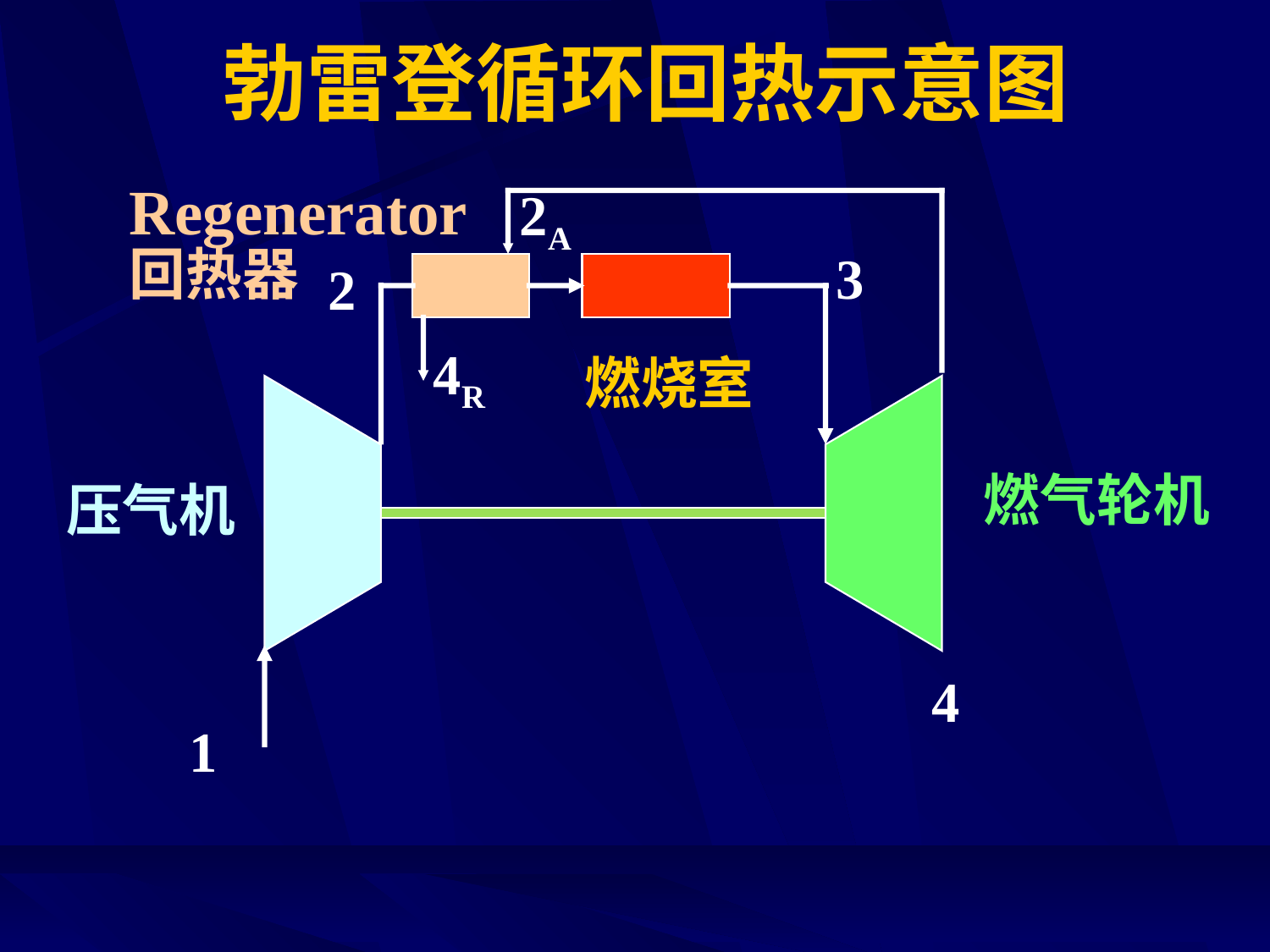

# 勃雷登循环回热示意图
Regenerator
2A

回热器
3
2

4R
燃烧室

燃气轮机
压气机

4
1